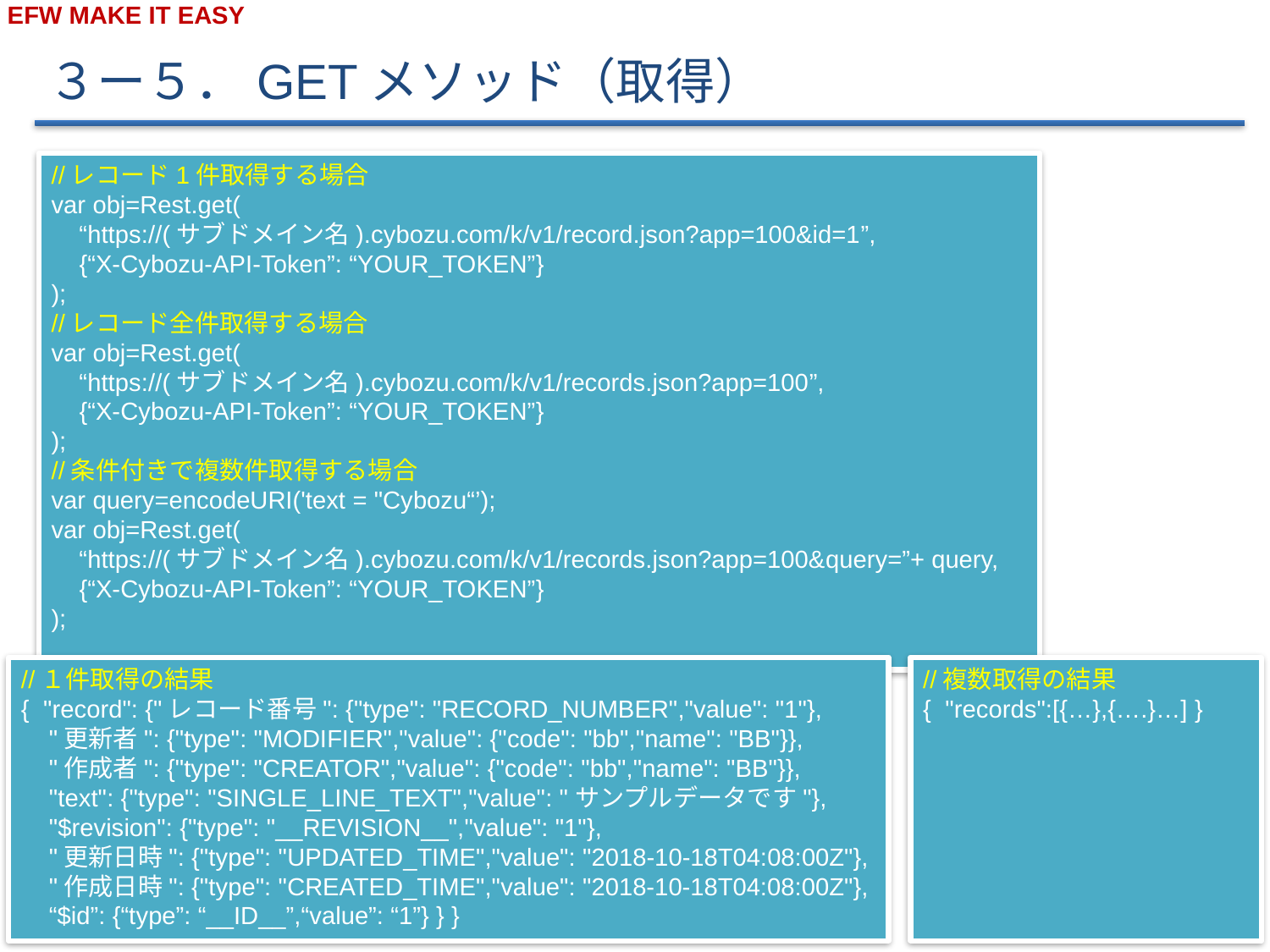

３ー５．GETメソッド（取得）
//レコード1件取得する場合
var obj=Rest.get(
    “https://(サブドメイン名).cybozu.com/k/v1/record.json?app=100&id=1”,
    {“X-Cybozu-API-Token”: “YOUR_TOKEN”}
);
//レコード全件取得する場合
var obj=Rest.get(
    “https://(サブドメイン名).cybozu.com/k/v1/records.json?app=100”,
    {“X-Cybozu-API-Token”: “YOUR_TOKEN”}
);
//条件付きで複数件取得する場合
var query=encodeURI('text = "Cybozu“’);
var obj=Rest.get(
    “https://(サブドメイン名).cybozu.com/k/v1/records.json?app=100&query=”+ query,
    {“X-Cybozu-API-Token”: “YOUR_TOKEN”}
);

//１件取得の結果
{  "record": {"レコード番号": {"type": "RECORD_NUMBER","value": "1"},
    "更新者": {"type": "MODIFIER","value": {"code": "bb","name": "BB"}},
    "作成者": {"type": "CREATOR","value": {"code": "bb","name": "BB"}},
    "text": {"type": "SINGLE_LINE_TEXT","value": "サンプルデータです"},
    "$revision": {"type": "__REVISION__","value": "1"},
    "更新日時": {"type": "UPDATED_TIME","value": "2018-10-18T04:08:00Z"},
    "作成日時": {"type": "CREATED_TIME","value": "2018-10-18T04:08:00Z"},
    “$id”: {“type”: “__ID__”,“value”: “1”} } }
//複数取得の結果
{  "records":[{…},{….}…] }
11